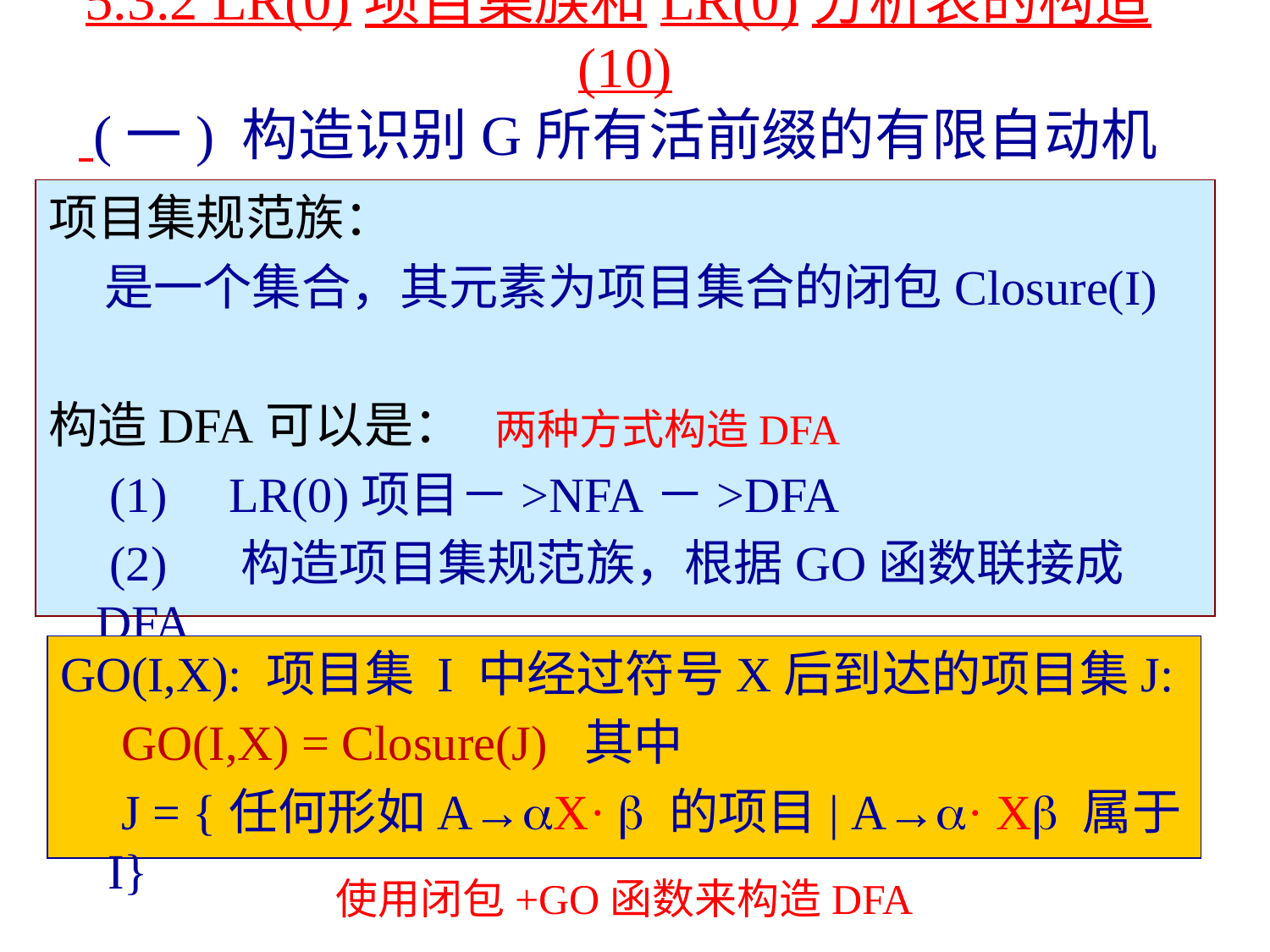

# 5.3.2 LR(0)项目集族和LR(0)分析表的构造(10) (一) 构造识别G所有活前缀的有限自动机(9)
项目集规范族：
    是一个集合，其元素为项目集合的闭包Closure(I)

构造DFA可以是：
     (1)     LR(0)项目－>NFA－>DFA
     (2)     构造项目集规范族，根据GO函数联接成DFA
两种方式构造DFA
GO(I,X): 项目集 I 中经过符号X后到达的项目集J:
     GO(I,X) = Closure(J)  其中
     J = {任何形如A→αX· β 的项目| A→α· Xβ 属于I}
使用闭包+GO函数来构造DFA